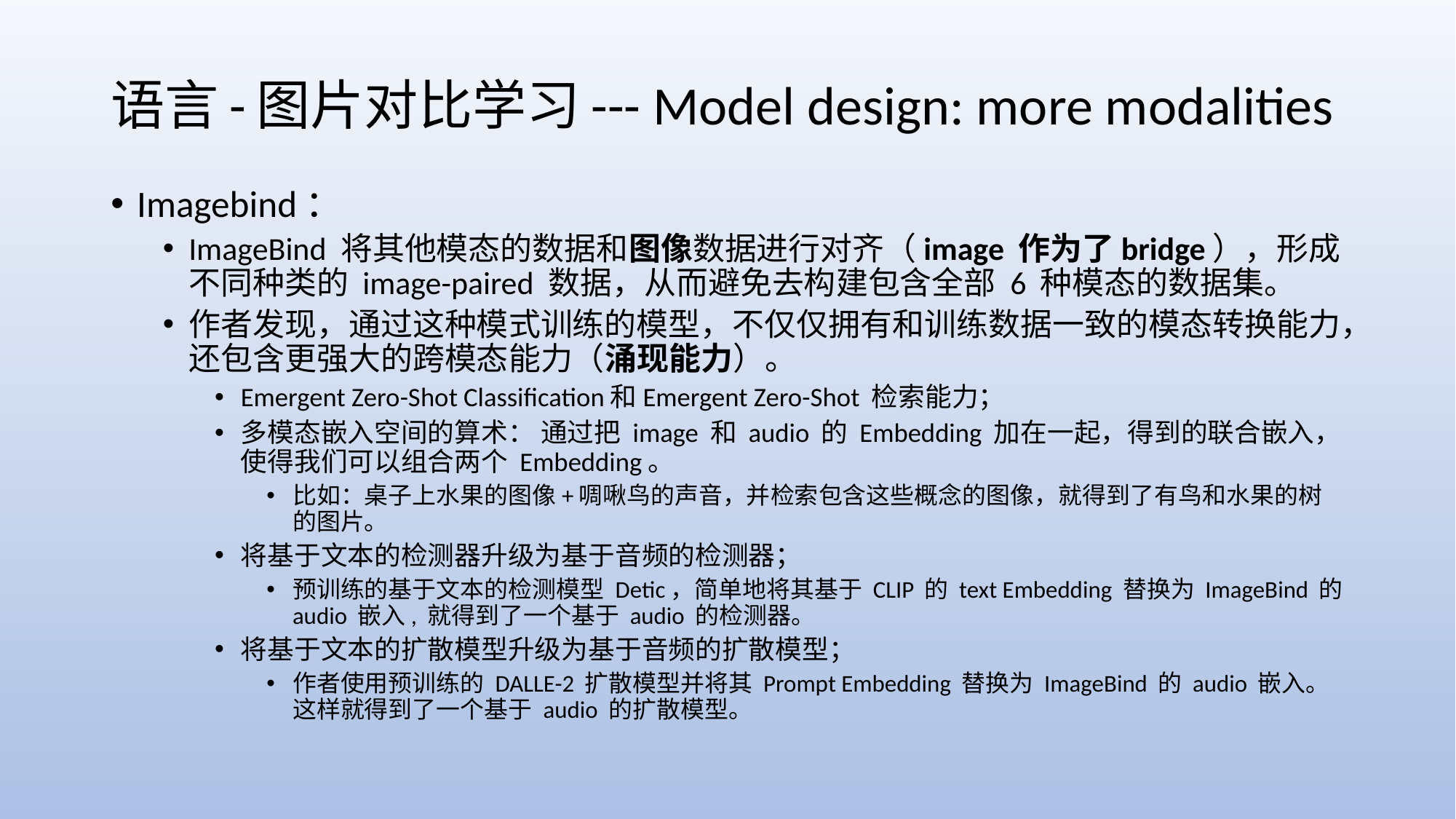

# 语言-图片对比学习--- Model design: more modalities
Imagebind：
ImageBind 将其他模态的数据和图像数据进行对齐（image 作为了bridge），形成不同种类的 image-paired 数据，从而避免去构建包含全部 6 种模态的数据集。
作者发现，通过这种模式训练的模型，不仅仅拥有和训练数据一致的模态转换能力，还包含更强大的跨模态能力（涌现能力）。
Emergent Zero-Shot Classification和Emergent Zero-Shot 检索能力；
多模态嵌入空间的算术： 通过把 image 和 audio 的 Embedding 加在一起，得到的联合嵌入，使得我们可以组合两个 Embedding。
比如：桌子上水果的图像+啁啾鸟的声音，并检索包含这些概念的图像，就得到了有鸟和水果的树的图片。
将基于文本的检测器升级为基于音频的检测器；
预训练的基于文本的检测模型 Detic，简单地将其基于 CLIP 的 text Embedding 替换为 ImageBind 的 audio 嵌入, 就得到了一个基于 audio 的检测器。
将基于文本的扩散模型升级为基于音频的扩散模型；
作者使用预训练的 DALLE-2 扩散模型并将其 Prompt Embedding 替换为 ImageBind 的 audio 嵌入。这样就得到了一个基于 audio 的扩散模型。